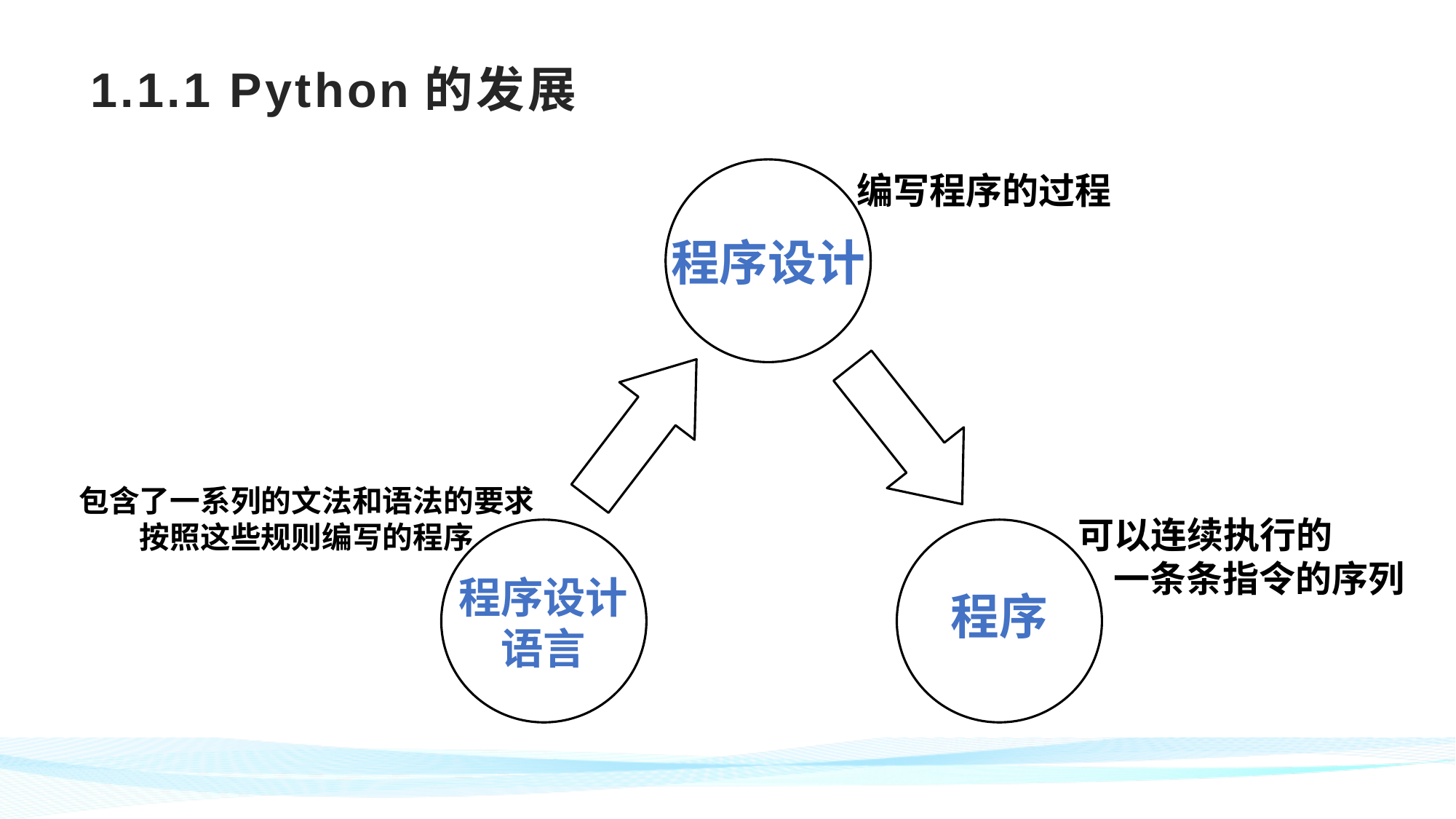

# 1.1.1 Python的发展

程序设计
编写程序的过程

包含了一系列的文法和语法的要求
按照这些规则编写的程序
    可以连续执行的
一条条指令的序列

程序设计
语言

程序